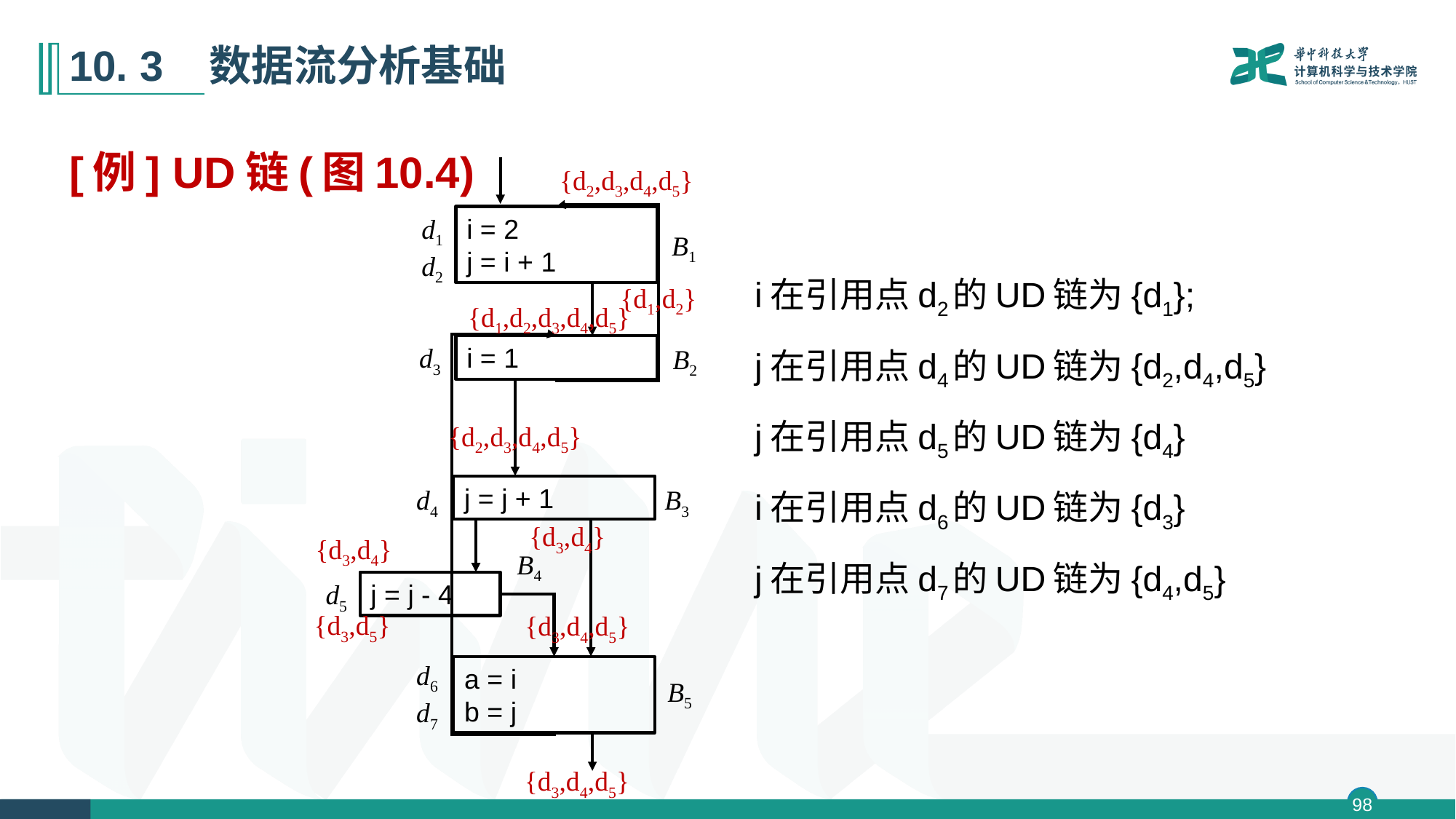

# 10. 3   数据流分析基础
[例] UD链(图10.4)

d1
d2
i = 2
j = i + 1
B1
d3
i = 1
B2
j = j + 1
d4
B3
B4
d5
j = j - 4
d6
d7
a = i
b = j
B5
{d2,d3,d4,d5}
i在引用点d2的UD链为{d1};
j在引用点d4的UD链为{d2,d4,d5}
j在引用点d5的UD链为{d4}
i在引用点d6的UD链为{d3}
j在引用点d7的UD链为{d4,d5}

{d1,d2}
{d1,d2,d3,d4,d5}
{d2,d3,d4,d5}
{d3,d4}
{d3,d4}
{d3,d5}
{d3,d4,d5}
{d3,d4,d5}